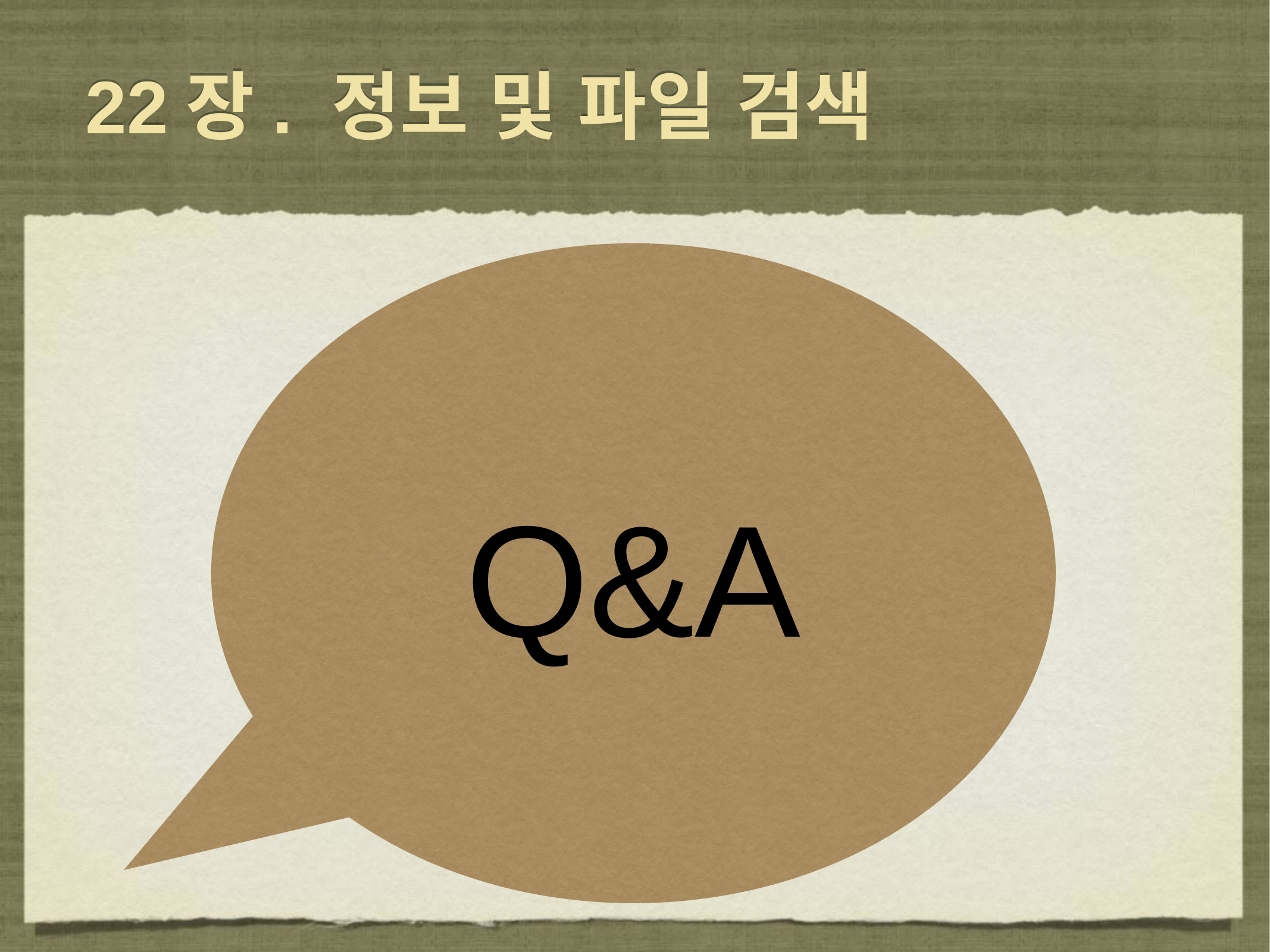

# 22장. 정보 및 파일 검색
Q&A